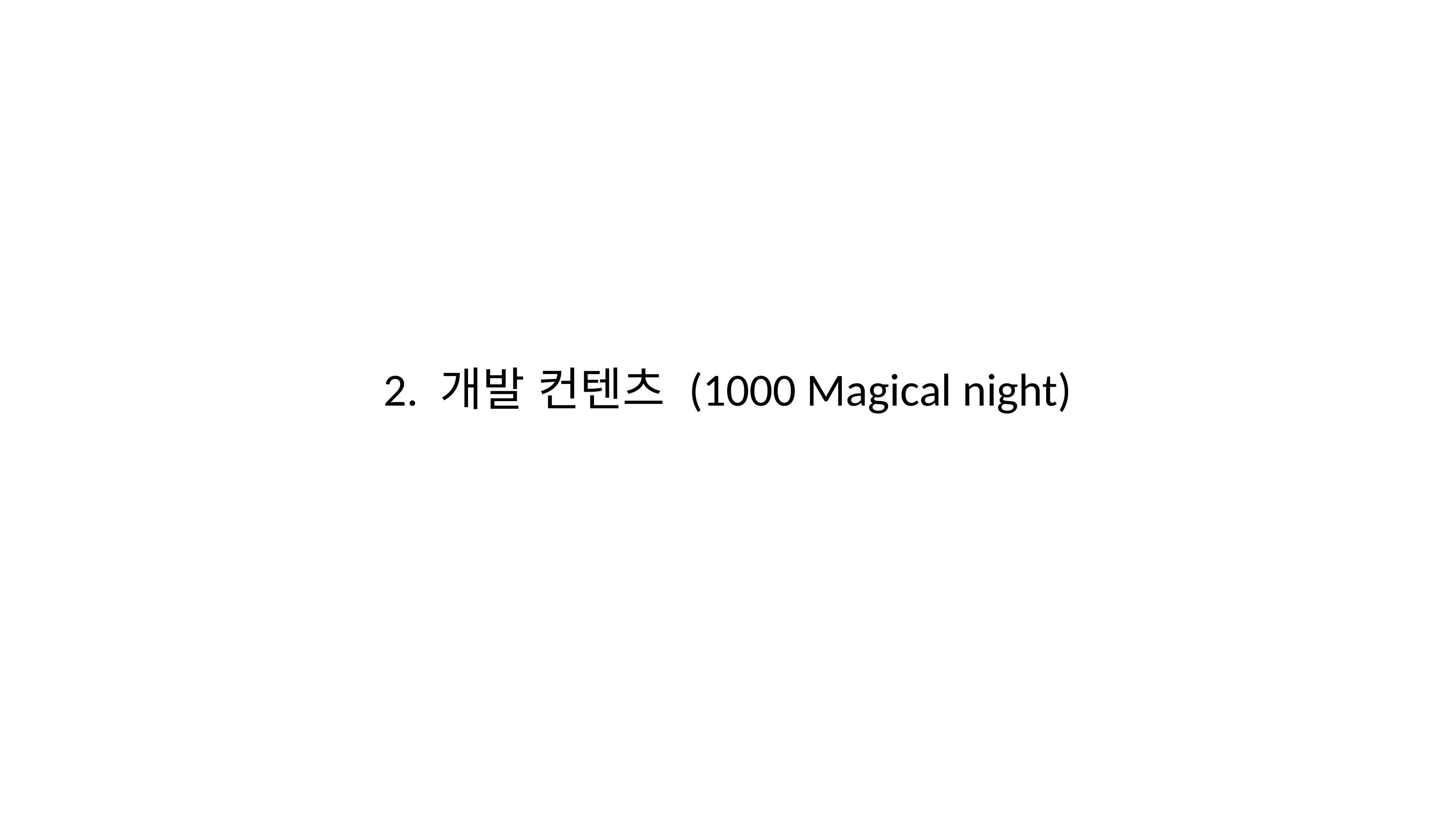

# 2. 개발 컨텐츠 (1000 Magical night)